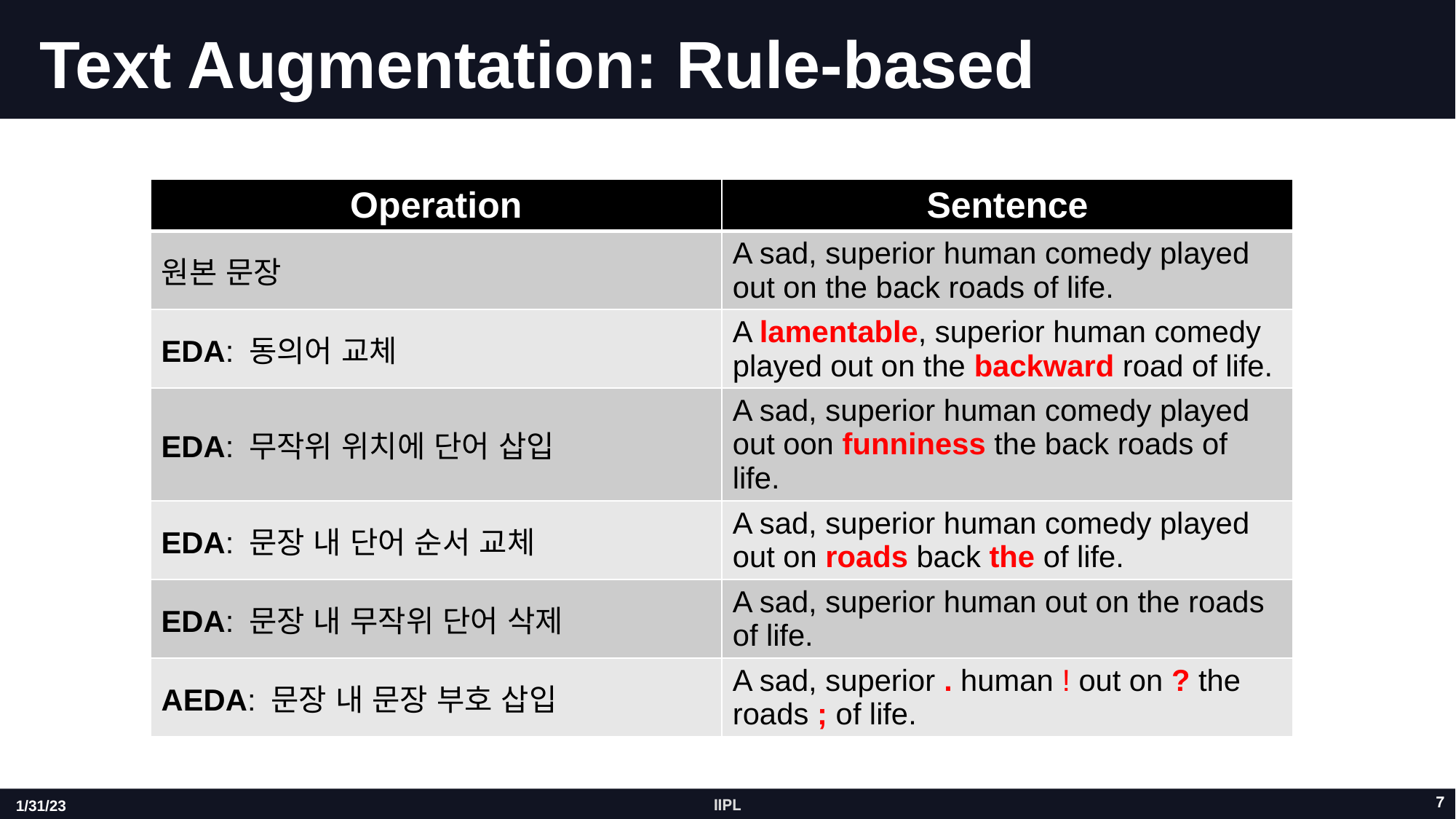

# Text Augmentation: Rule-based
| Operation | Sentence |
| --- | --- |
| 원본 문장 | A sad, superior human comedy played out on the back roads of life. |
| EDA: 동의어 교체 | A lamentable, superior human comedy played out on the backward road of life. |
| EDA: 무작위 위치에 단어 삽입 | A sad, superior human comedy played out oon funniness the back roads of life. |
| EDA: 문장 내 단어 순서 교체 | A sad, superior human comedy played out on roads back the of life. |
| EDA: 문장 내 무작위 단어 삭제 | A sad, superior human out on the roads of life. |
| AEDA: 문장 내 문장 부호 삽입 | A sad, superior . human ! out on ? the roads ; of life. |
7
IIPL
1/31/23